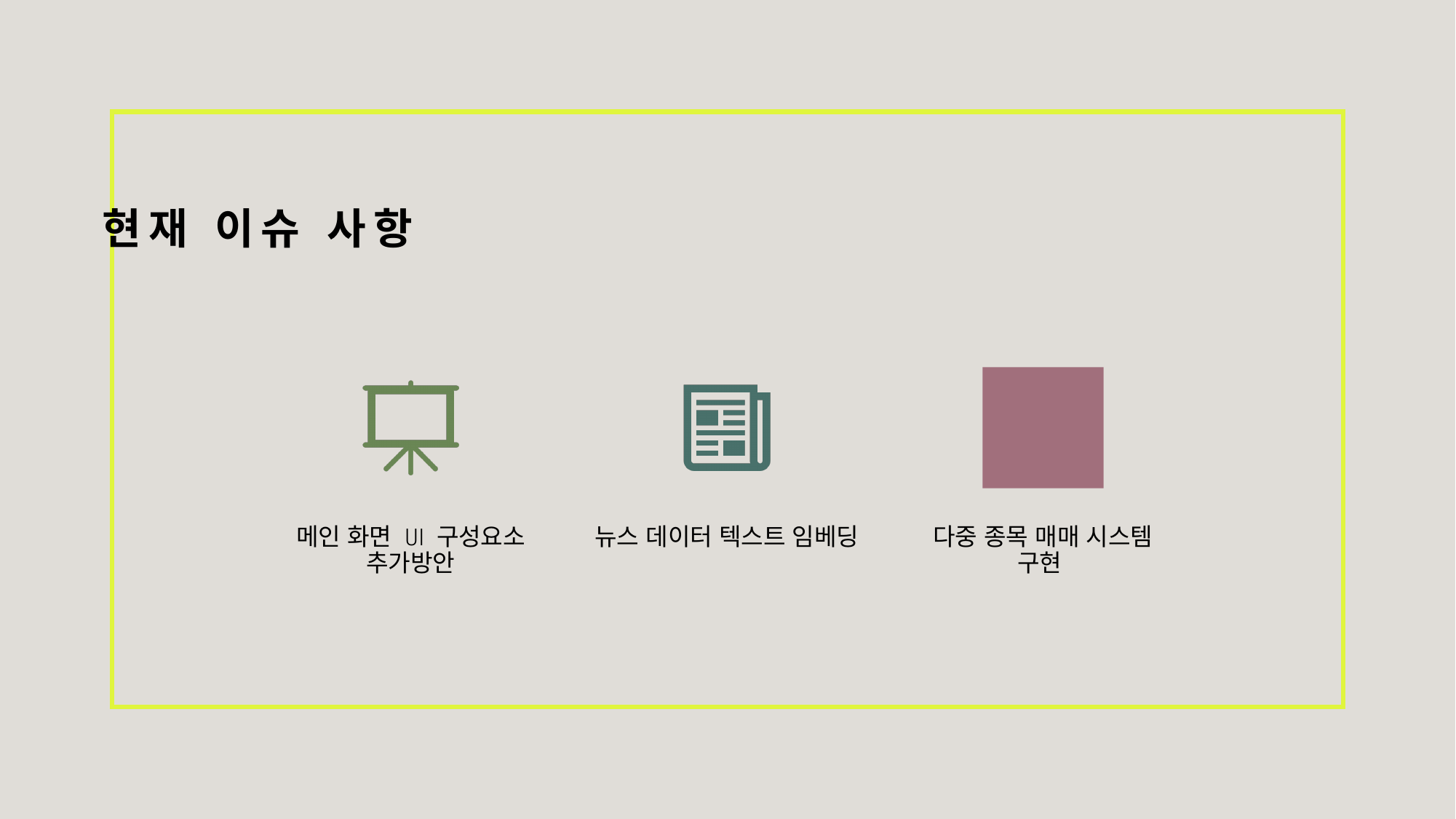

# 현재 이슈 사항
메인 화면 UI 구성요소 추가방안
뉴스 데이터 텍스트 임베딩
다중 종목 매매 시스템 구현